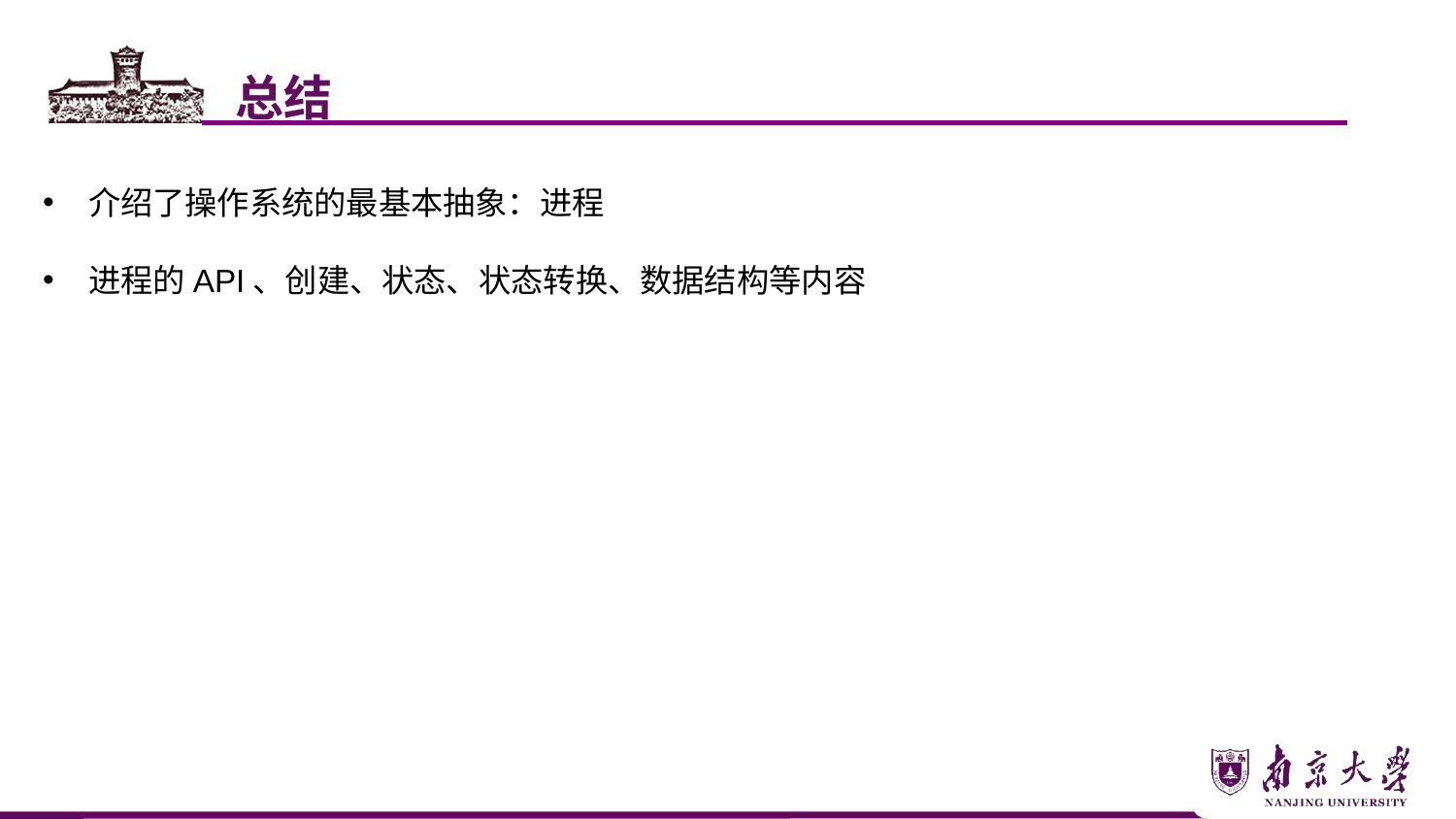

总结
介绍了操作系统的最基本抽象：进程

进程的API、创建、状态、状态转换、数据结构等内容